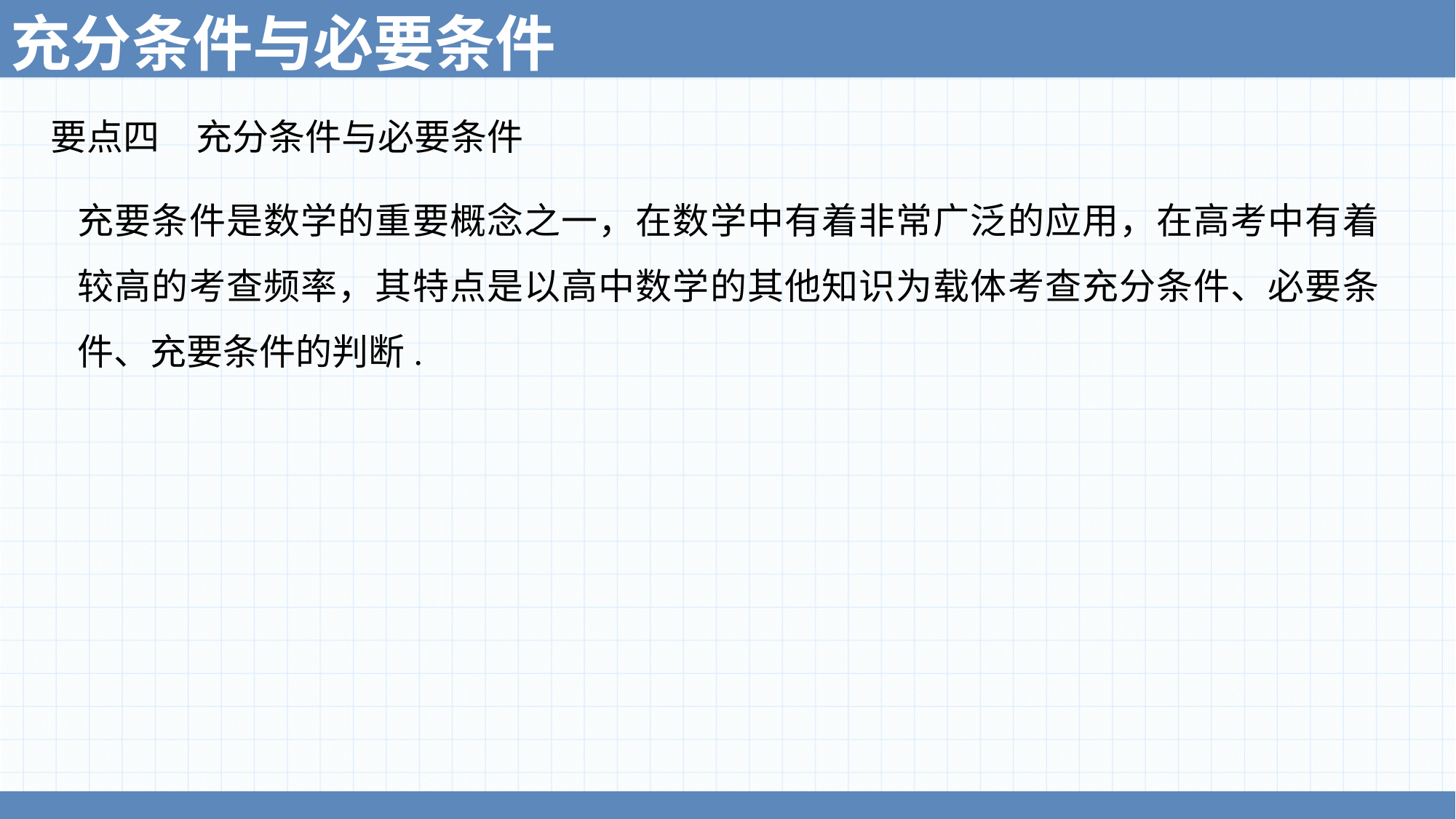

充分条件与必要条件
要点四　充分条件与必要条件
充要条件是数学的重要概念之一，在数学中有着非常广泛的应用，在高考中有着较高的考查频率，其特点是以高中数学的其他知识为载体考查充分条件、必要条件、充要条件的判断.